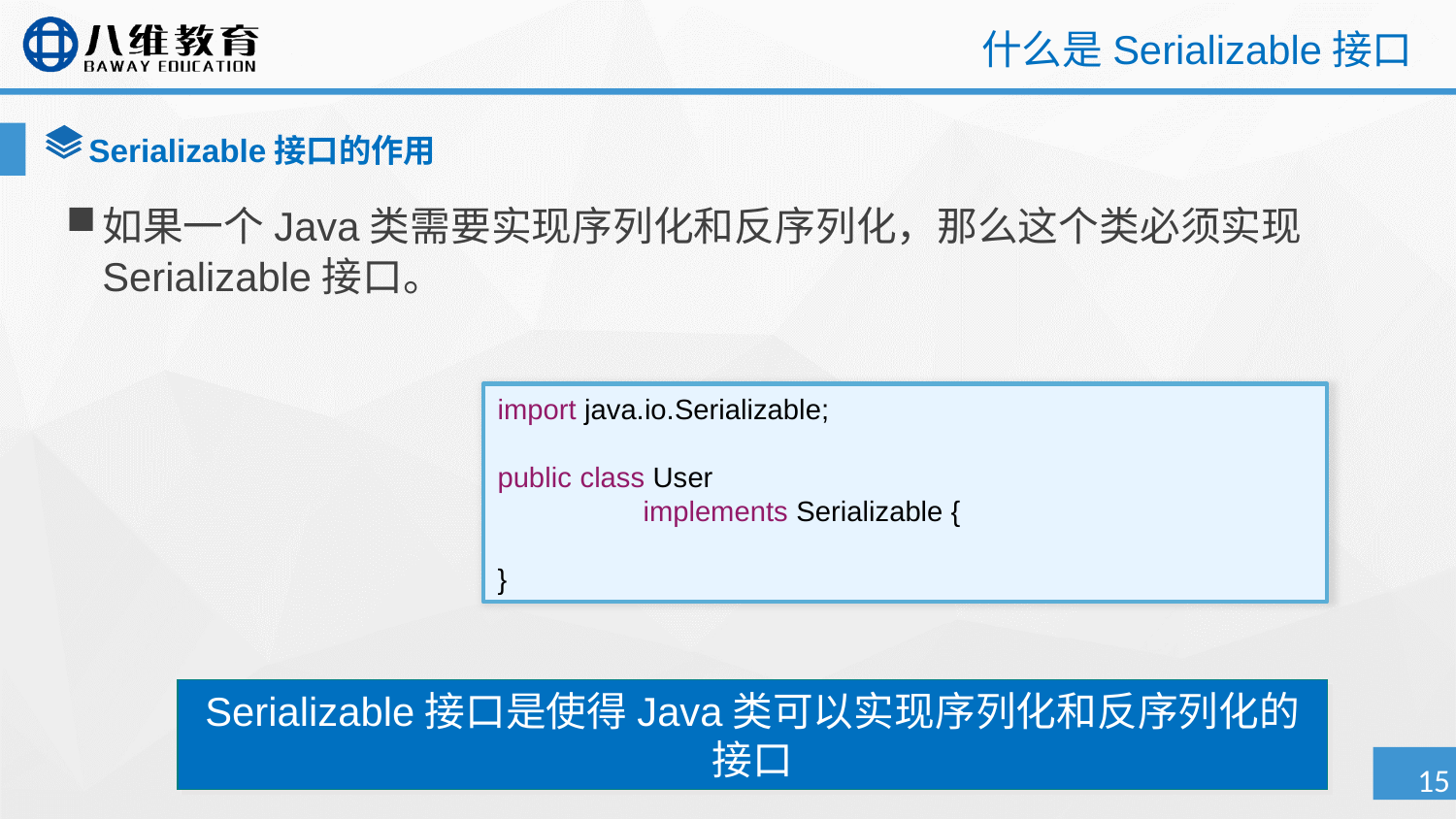

# 什么是Serializable接口
Serializable接口的作用

如果一个Java类需要实现序列化和反序列化，那么这个类必须实现Serializable接口。
import java.io.Serializable;

public class User
	implements Serializable {

}
Serializable接口是使得Java类可以实现序列化和反序列化的接口
15/47